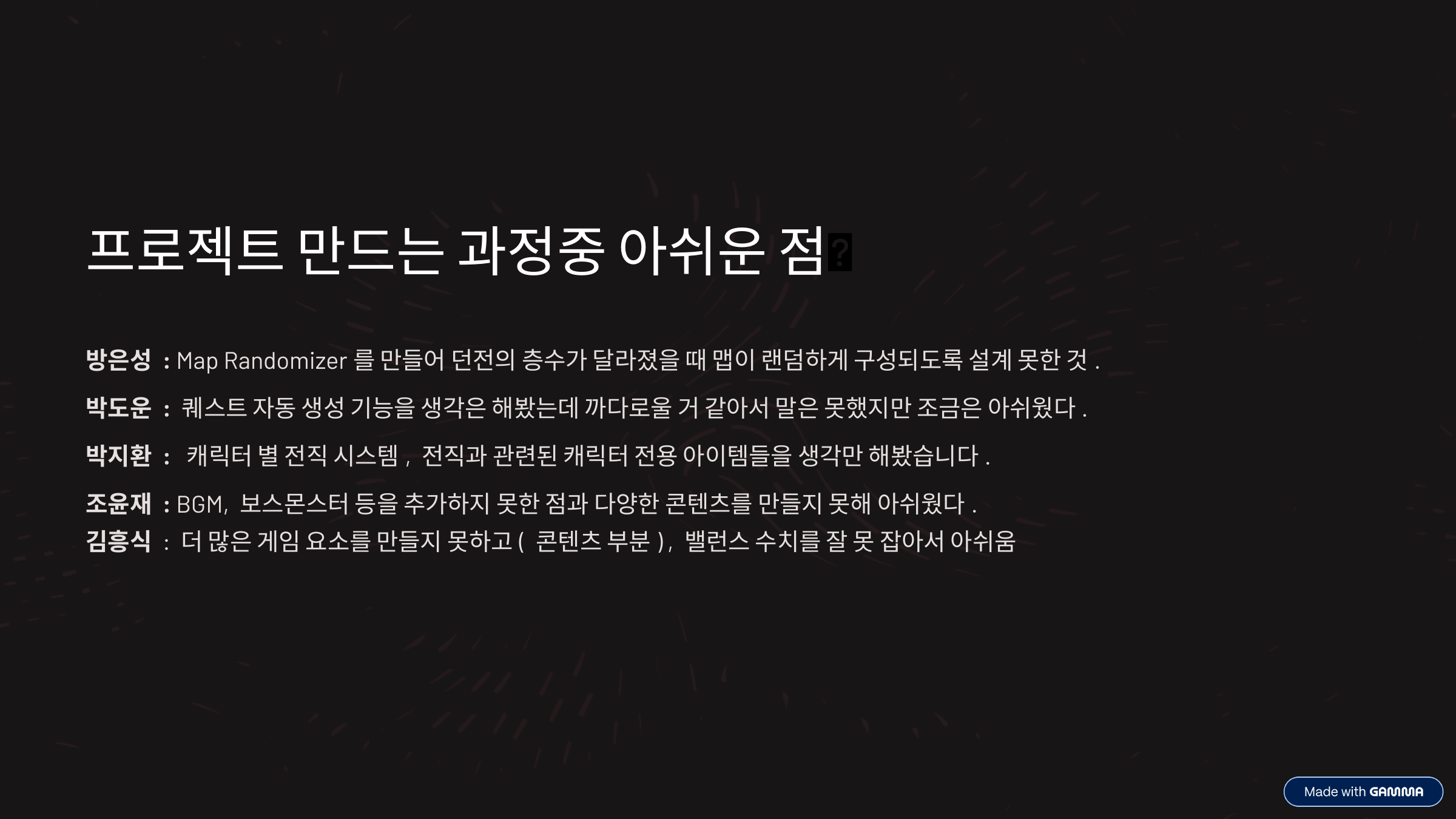

프로젝트 만드는 과정중 아쉬운 점🥲
방은성 : Map Randomizer를 만들어 던전의 층수가 달라졌을 때 맵이 랜덤하게 구성되도록 설계 못한 것.
박도운 : 퀘스트 자동 생성 기능을 생각은 해봤는데 까다로울 거 같아서 말은 못했지만 조금은 아쉬웠다.
박지환 :  캐릭터 별 전직 시스템, 전직과 관련된 캐릭터 전용 아이템들을 생각만 해봤습니다.
조윤재 : BGM, 보스몬스터 등을 추가하지 못한 점과 다양한 콘텐츠를 만들지 못해 아쉬웠다.
김흥식 : 더 많은 게임 요소를 만들지 못하고( 콘텐츠 부분) , 밸런스 수치를 잘 못 잡아서 아쉬움